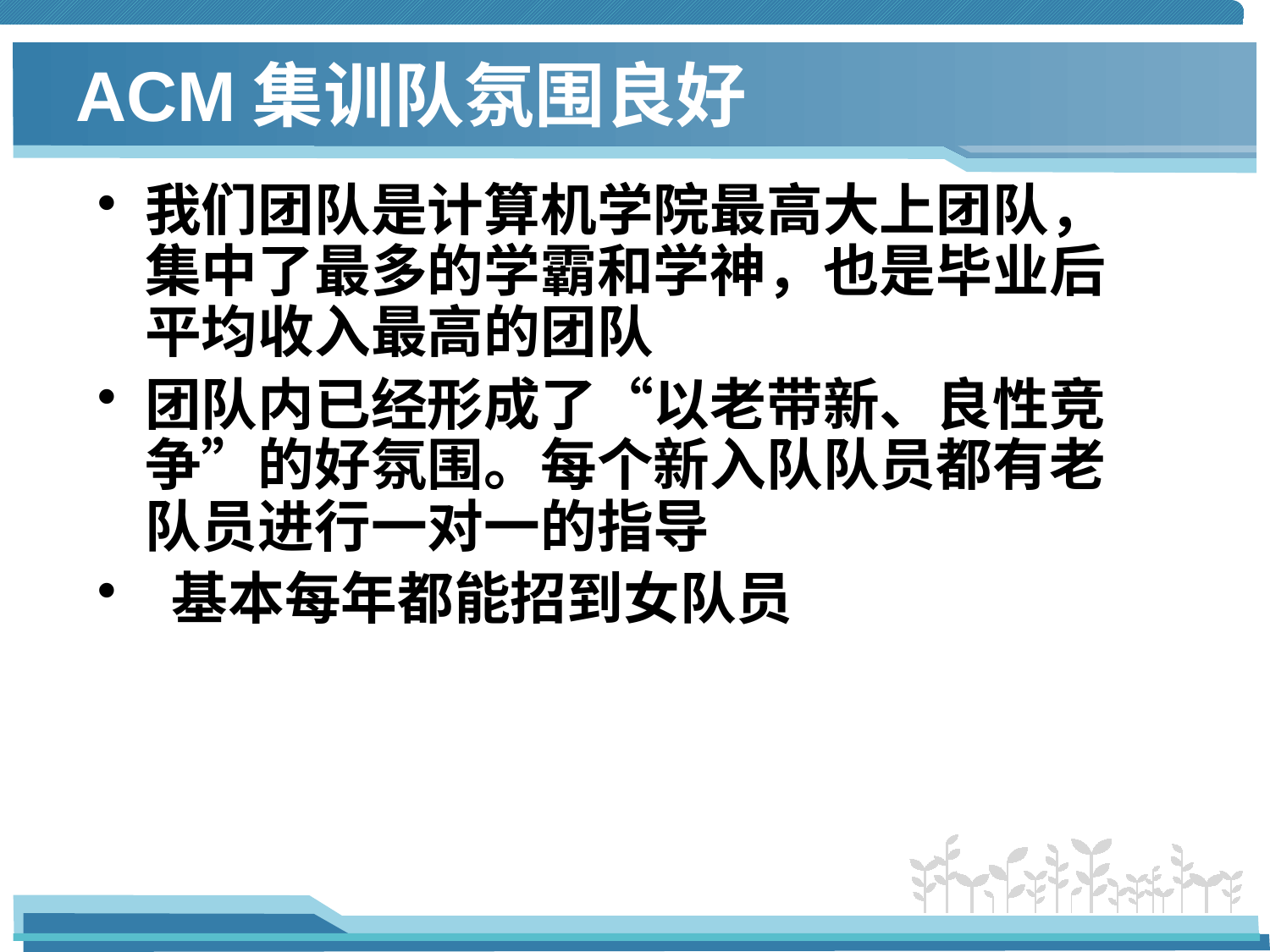

# ACM集训队氛围良好
我们团队是计算机学院最高大上团队，集中了最多的学霸和学神，也是毕业后平均收入最高的团队
团队内已经形成了“以老带新、良性竞争”的好氛围。每个新入队队员都有老队员进行一对一的指导
 基本每年都能招到女队员